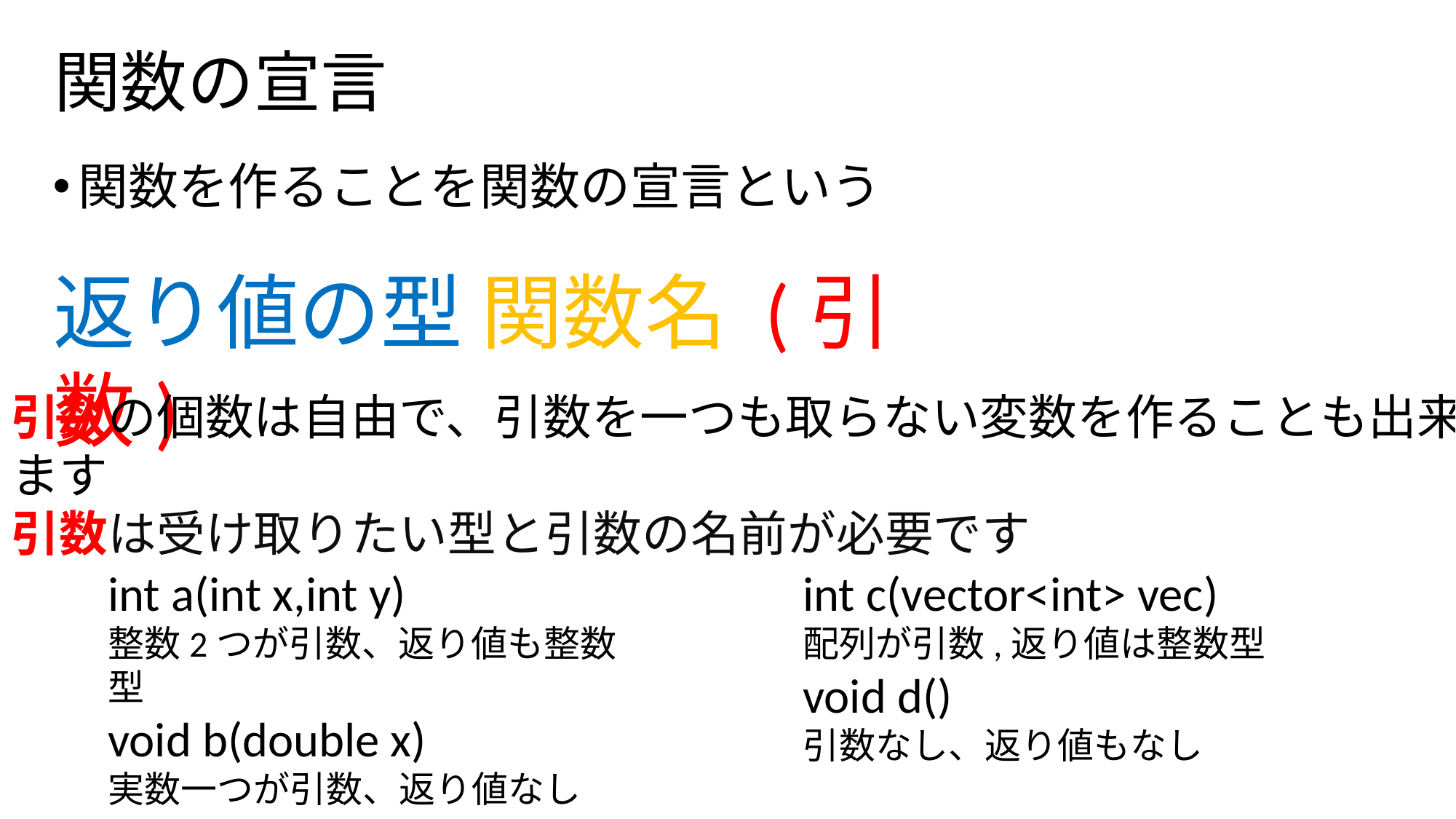

# 関数の宣言
関数を作ることを関数の宣言という

返り値の型 関数名 (引数)

引数の個数は自由で、引数を一つも取らない変数を作ることも出来ます
引数は受け取りたい型と引数の名前が必要です
int a(int x,int y)
整数2つが引数、返り値も整数型
void b(double x)
実数一つが引数、返り値なし
int c(vector<int> vec)
配列が引数,返り値は整数型
void d()
引数なし、返り値もなし